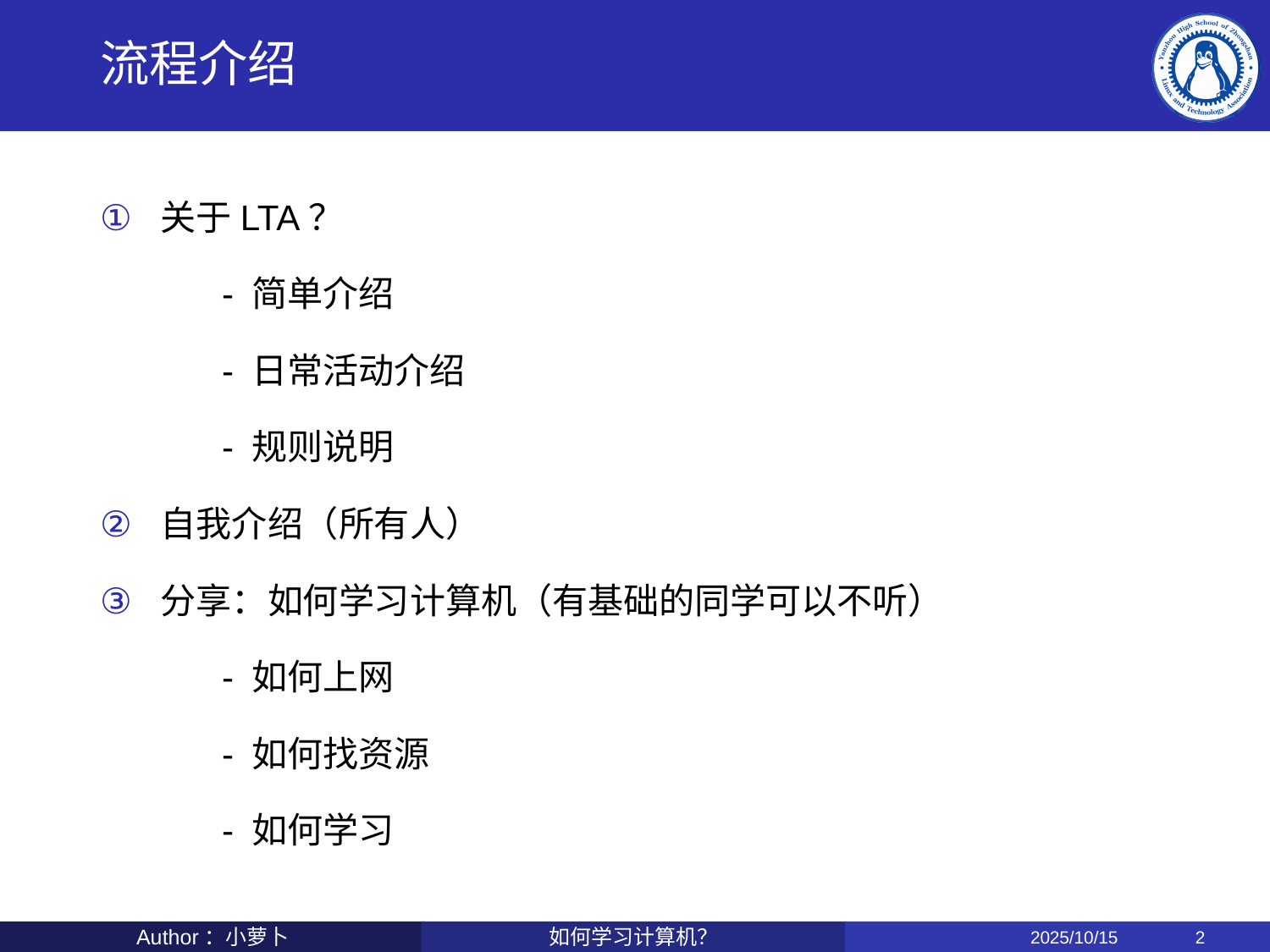

# 流程介绍
关于LTA？
	- 简单介绍
	- 日常活动介绍
	- 规则说明
自我介绍（所有人）
分享：如何学习计算机（有基础的同学可以不听）
	- 如何上网
	- 如何找资源
	- 如何学习